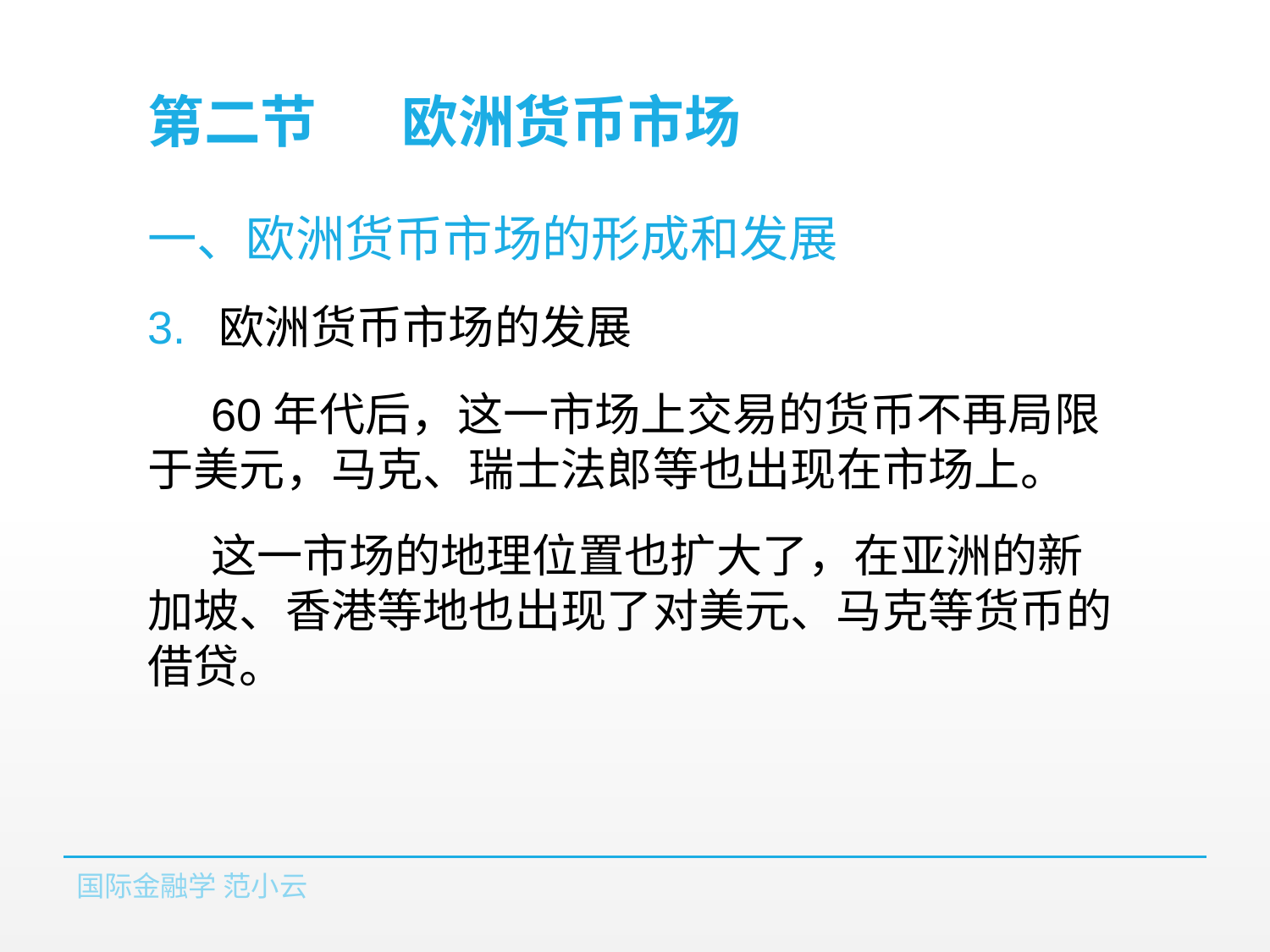

# 第二节	欧洲货币市场
一、欧洲货币市场的形成和发展
欧洲货币市场的发展
60年代后，这一市场上交易的货币不再局限于美元，马克、瑞士法郎等也出现在市场上。
这一市场的地理位置也扩大了，在亚洲的新加坡、香港等地也出现了对美元、马克等货币的借贷。
国际金融学 范小云